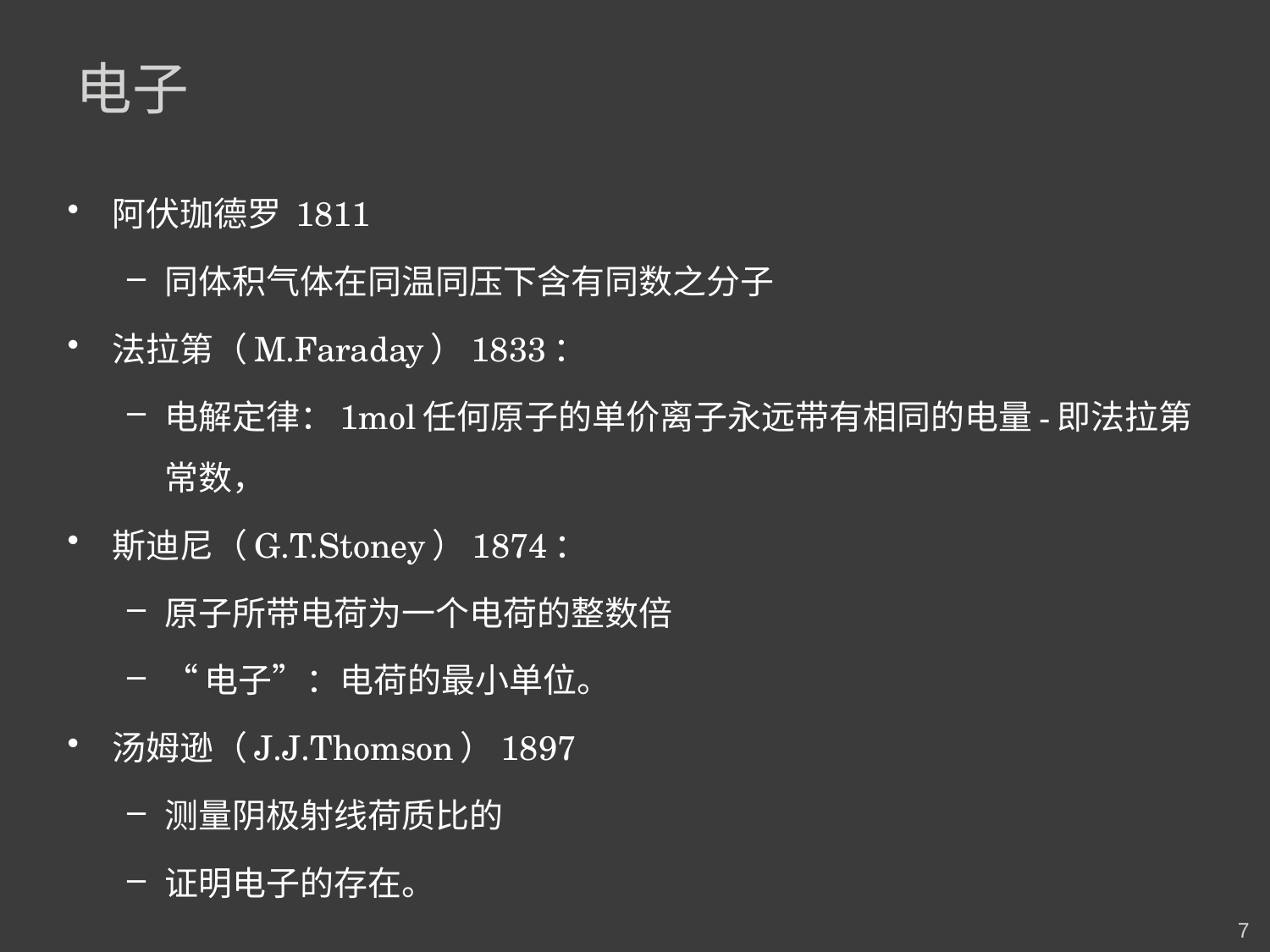

# 电子
阿伏珈德罗 1811
同体积气体在同温同压下含有同数之分子
法拉第（M.Faraday）1833：
电解定律：1mol任何原子的单价离子永远带有相同的电量-即法拉第常数，
斯迪尼（G.T.Stoney）1874：
原子所带电荷为一个电荷的整数倍
“电子”：电荷的最小单位。
汤姆逊（J.J.Thomson）1897
测量阴极射线荷质比的
证明电子的存在。

7